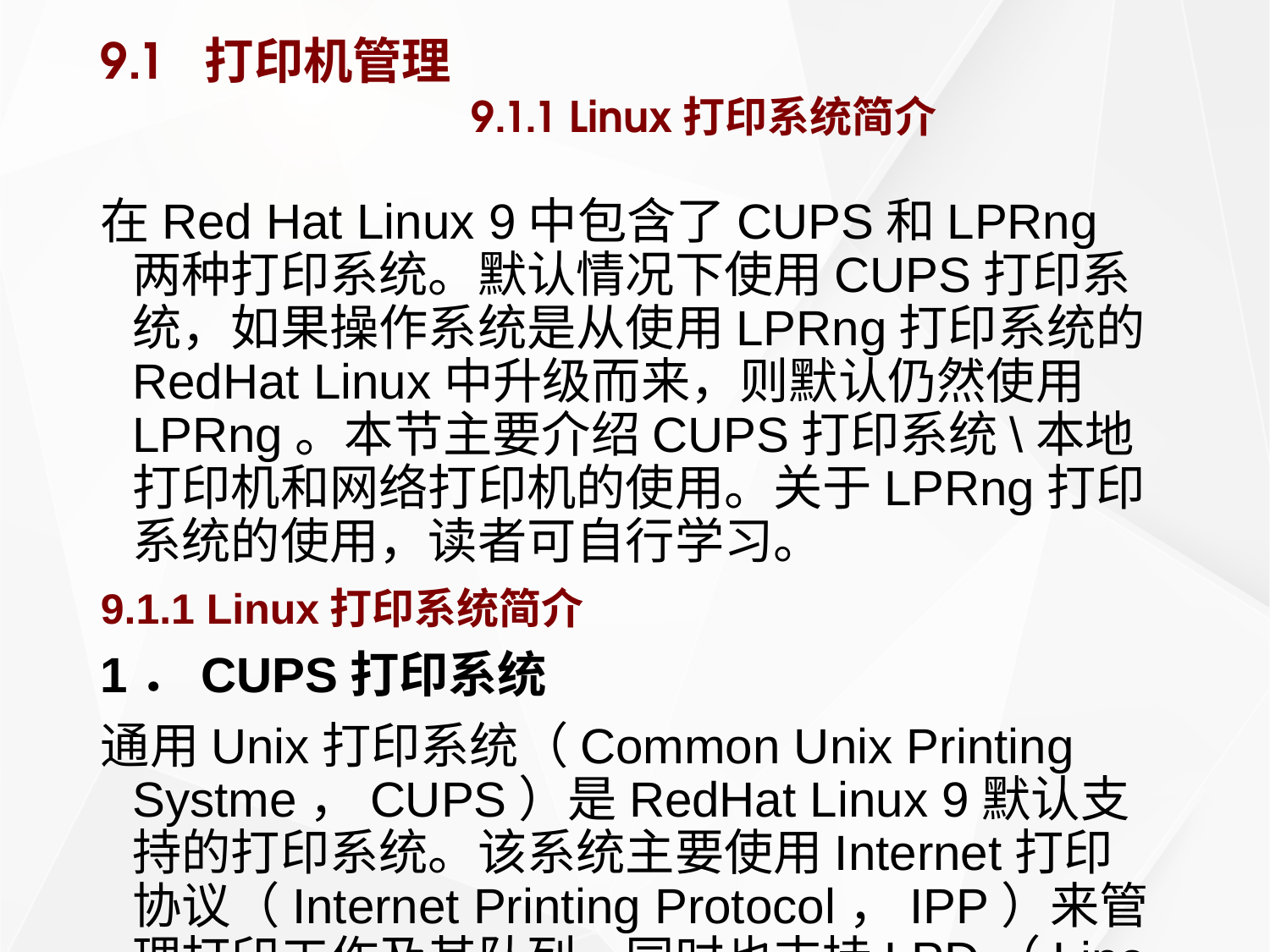

# 9.1  打印机管理 9.1.1 Linux打印系统简介
在Red Hat Linux 9中包含了CUPS和LPRng两种打印系统。默认情况下使用CUPS打印系统，如果操作系统是从使用LPRng打印系统的RedHat Linux中升级而来，则默认仍然使用LPRng。本节主要介绍CUPS打印系统\本地打印机和网络打印机的使用。关于LPRng打印系统的使用，读者可自行学习。
9.1.1 Linux打印系统简介
1．CUPS打印系统
通用Unix打印系统（Common Unix Printing Systme，CUPS）是RedHat Linux 9默认支持的打印系统。该系统主要使用Internet打印协议（Internet Printing Protocol，IPP）来管理打印工作及其队列，同时也支持LPD（Line Printer Daemon）、SMB（Server Message Block）以及AppSocket等通信协议。CUPS具有如下的优点：